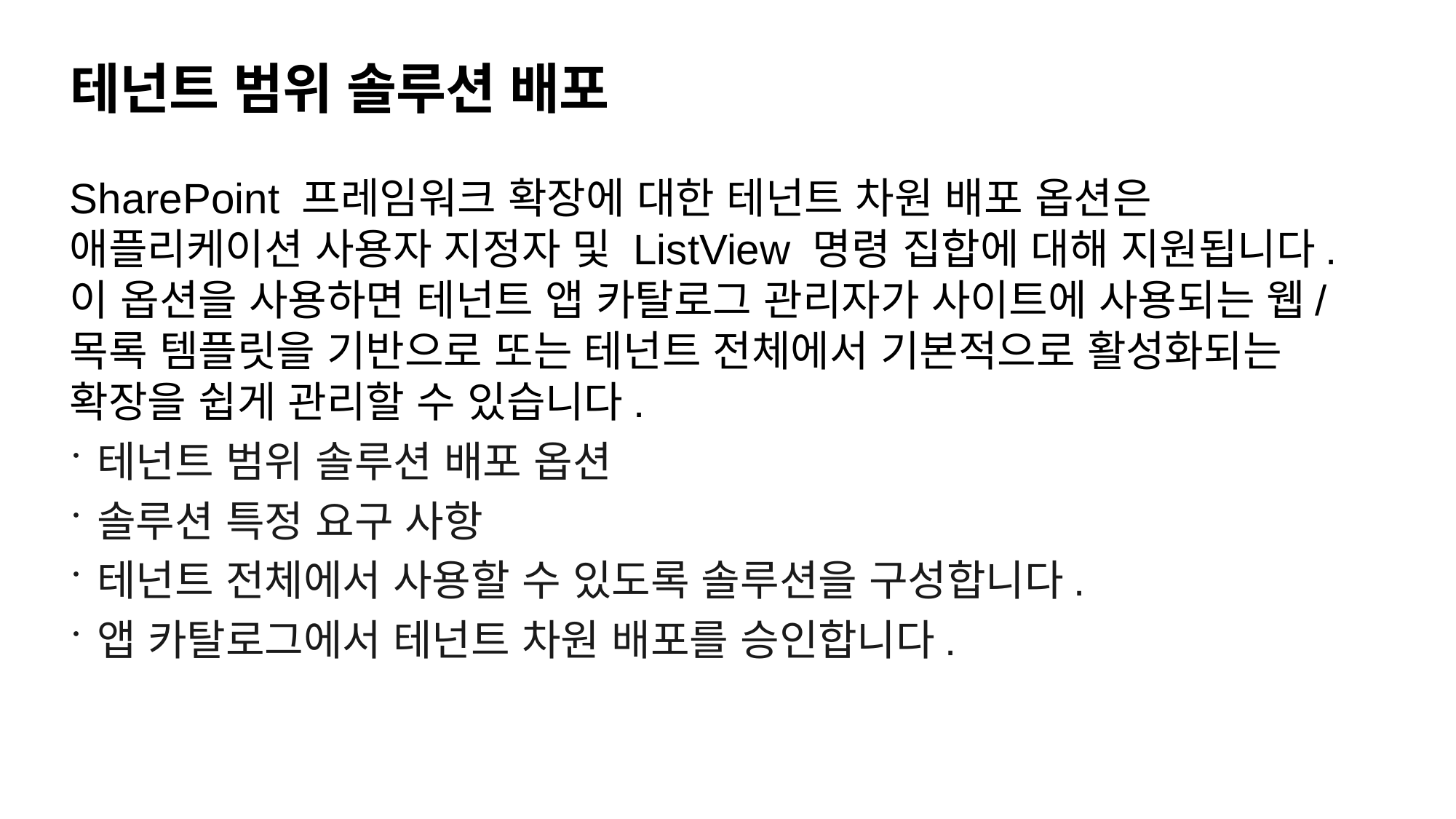

# 테넌트 범위 솔루션 배포
SharePoint 프레임워크 확장에 대한 테넌트 차원 배포 옵션은 애플리케이션 사용자 지정자 및 ListView 명령 집합에 대해 지원됩니다. 이 옵션을 사용하면 테넌트 앱 카탈로그 관리자가 사이트에 사용되는 웹/목록 템플릿을 기반으로 또는 테넌트 전체에서 기본적으로 활성화되는 확장을 쉽게 관리할 수 있습니다.
테넌트 범위 솔루션 배포 옵션
솔루션 특정 요구 사항
테넌트 전체에서 사용할 수 있도록 솔루션을 구성합니다.
앱 카탈로그에서 테넌트 차원 배포를 승인합니다.